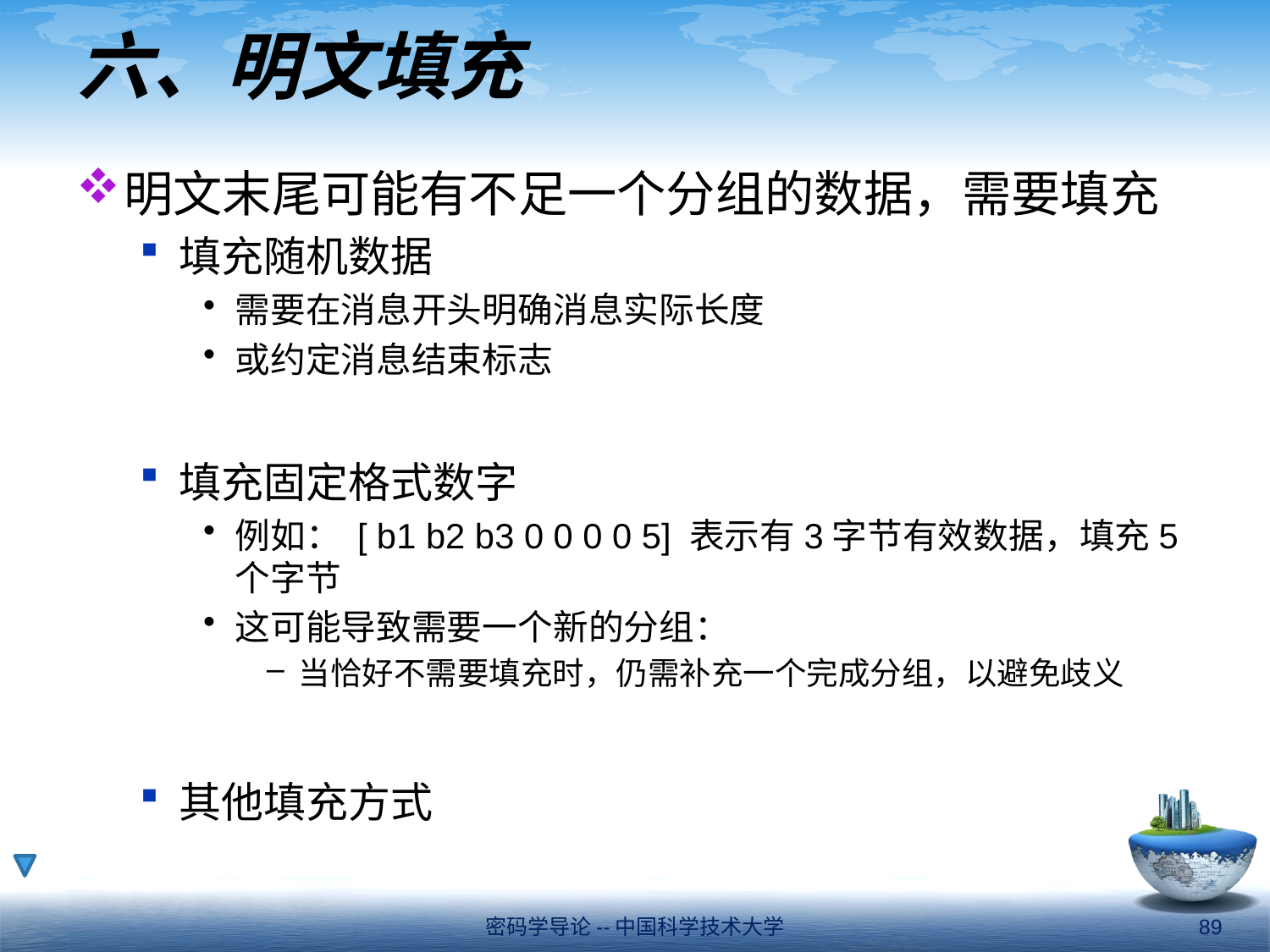

# 六、明文填充
明文末尾可能有不足一个分组的数据，需要填充
填充随机数据
需要在消息开头明确消息实际长度
或约定消息结束标志

填充固定格式数字
例如： [ b1 b2 b3 0 0 0 0 5] 表示有3字节有效数据，填充5个字节
这可能导致需要一个新的分组：
当恰好不需要填充时，仍需补充一个完成分组，以避免歧义

其他填充方式

密码学导论--中国科学技术大学
89